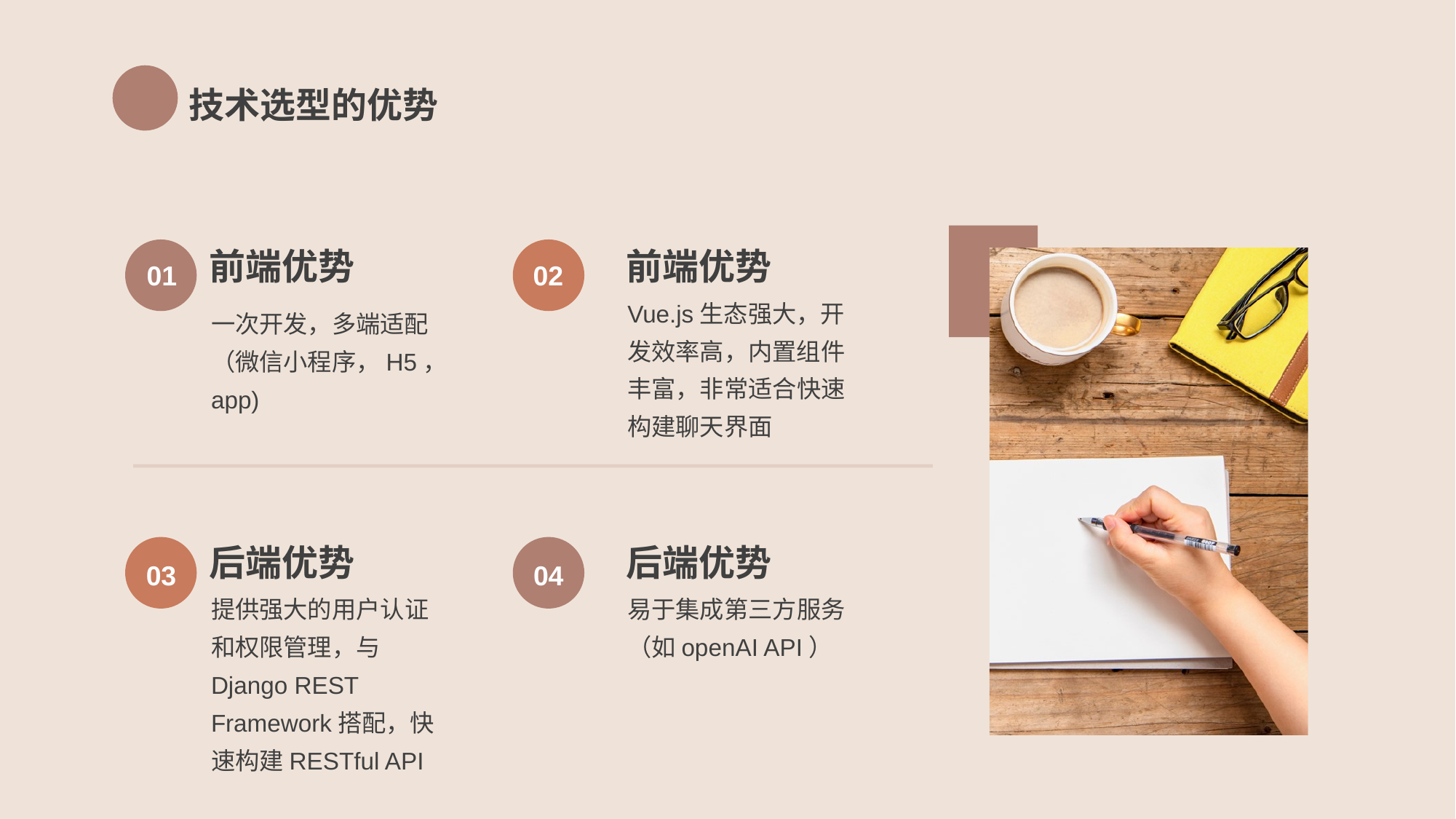

技术选型的优势

前端优势
前端优势

01
02

Vue.js生态强大，开发效率高，内置组件丰富，非常适合快速构建聊天界面
一次开发，多端适配（微信小程序，H5，app)

后端优势
后端优势
03
04
提供强大的用户认证和权限管理，与Django REST Framework搭配，快速构建RESTful API
易于集成第三方服务（如openAI API）